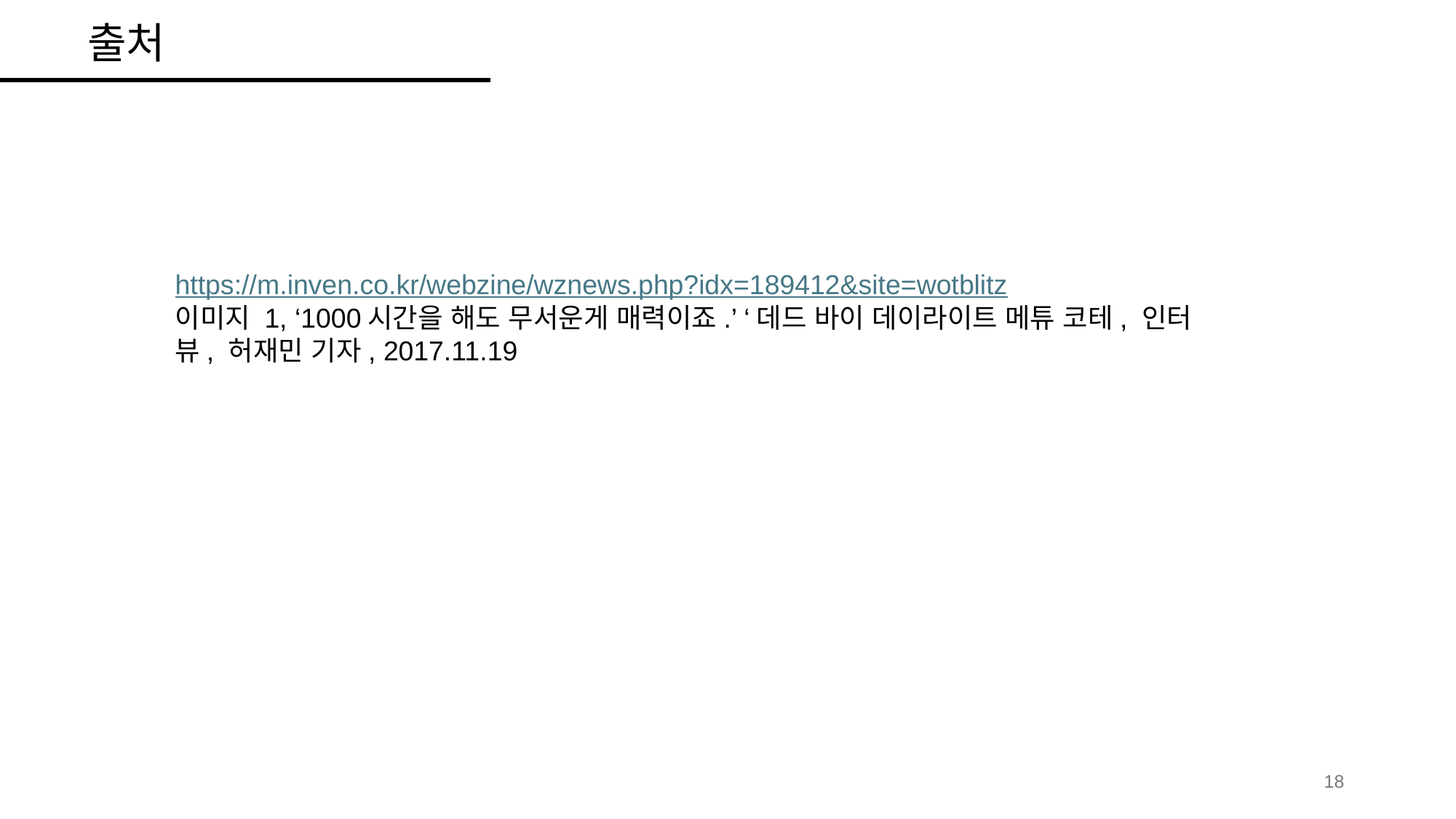

출처
https://m.inven.co.kr/webzine/wznews.php?idx=189412&site=wotblitz
이미지 1, ‘1000시간을 해도 무서운게 매력이죠.’ ‘데드 바이 데이라이트 메튜 코테, 인터뷰, 허재민 기자, 2017.11.19
18